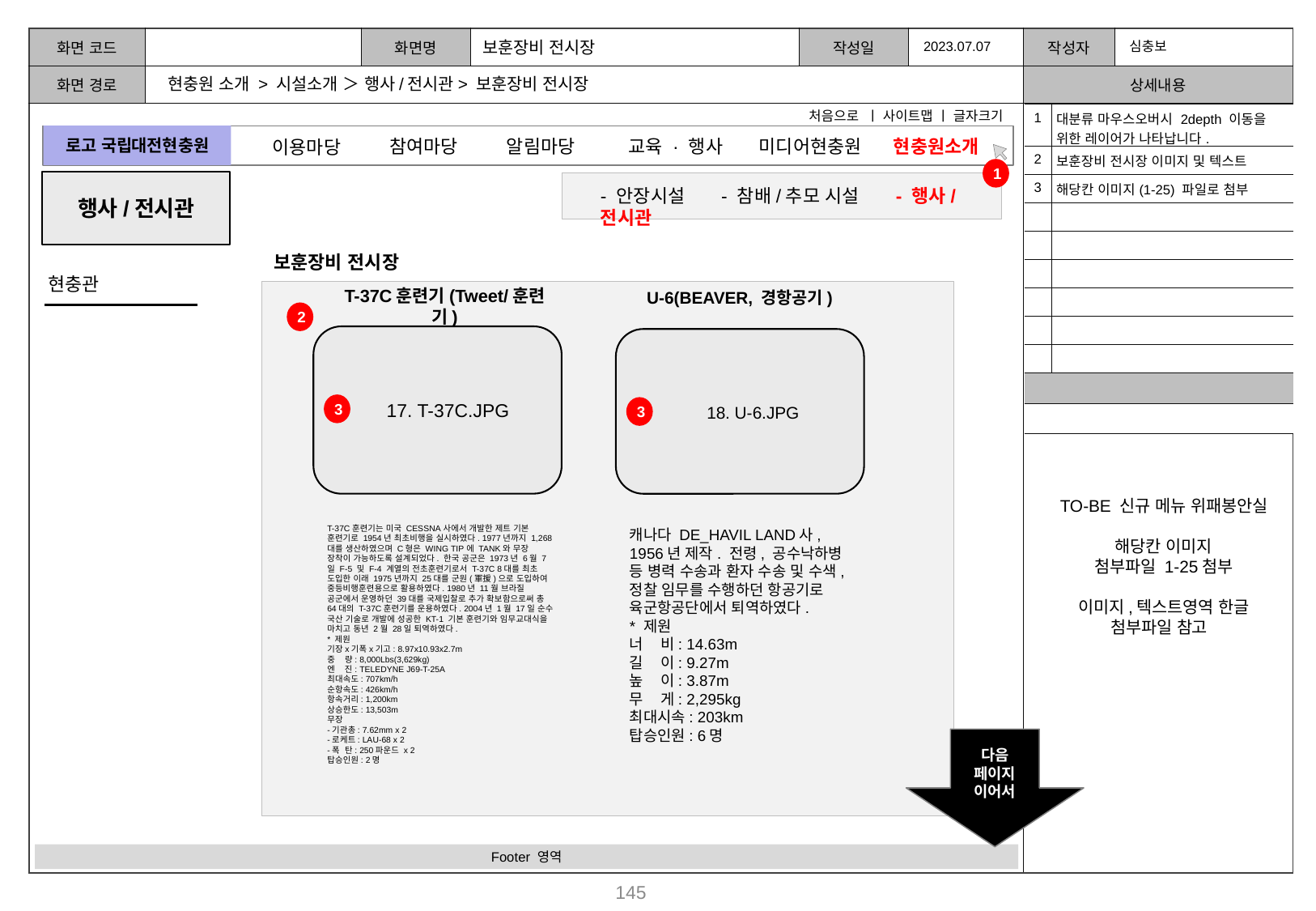

보훈장비 전시장
2023.07.07
심충보
현충원 소개 > 시설소개 ＞ 행사/전시관> 보훈장비 전시장
처음으로  ㅣ 사이트맵 ㅣ 글자크기
| 1 | 대분류 마우스오버시 2depth 이동을 위한 레이어가 나타납니다. |
| --- | --- |
| 2 | 보훈장비 전시장 이미지 및 텍스트 |
| 3 | 해당칸 이미지(1-25) 파일로 첨부 |
|  |  |
|  |  |
|  |  |
|  |  |
|  |  |
|  |  |
|  |  |
|  |  |
로고 국립대전현충원

참여마당
알림마당
미디어현충원
교육 · 행사
현충원소개
이용마당

1
행사/전시관

- 안장시설      - 참배/추모 시설      - 행사/전시관
보훈장비 전시장
현충관
T-37C훈련기(Tweet/훈련기)

U-6(BEAVER, 경항공기)
2
    17. T-37C.JPG
     18. U-6.JPG
3
3
TO-BE 신규 메뉴 위패봉안실

해당칸 이미지
첨부파일 1-25첨부

이미지,텍스트영역 한글 첨부파일 참고
T-37C훈련기는 미국 CESSNA사에서 개발한 제트 기본 훈련기로 1954년 최초비행을 실시하였다. 1977년까지 1,268대를 생산하였으며 C형은 WING TIP에 TANK와 무장 장착이 가능하도록 설계되었다. 한국 공군은 1973년 6월 7일 F-5 및 F-4 계열의 전초훈련기로서 T-37C 8대를 최초 도입한 이래 1975년까지 25대를 군원(軍援)으로 도입하여 중등비행훈련용으로 활용하였다. 1980년 11월 브라질 공군에서 운영하던 39대를 국제입찰로 추가 확보함으로써 총 64대의 T-37C훈련기를 운용하였다. 2004년 1월 17일 순수 국산 기술로 개발에 성공한 KT-1 기본 훈련기와 임무교대식을 마치고 동년 2월 28일 퇴역하였다.
* 제원
기장x기폭x기고: 8.97x10.93x2.7m
중    량: 8,000Lbs(3,629kg)
엔    진: TELEDYNE J69-T-25A
최대속도: 707km/h
순항속도: 426km/h
항속거리: 1,200km
상승한도: 13,503m
무장
-기관총: 7.62mm x 2
-로케트: LAU-68 x 2
-폭  탄: 250파운드 x 2
탑승인원: 2명
캐나다 DE_HAVIL LAND사, 1956년 제작. 전령, 공수낙하병 등 병력 수송과 환자 수송 및 수색, 정찰 임무를 수행하던 항공기로 육군항공단에서 퇴역하였다.
* 제원
너    비: 14.63m
길    이: 9.27m
높    이: 3.87m
무    게: 2,295kg
최대시속: 203km
탑승인원: 6명
다음
페이지
이어서
Footer 영역